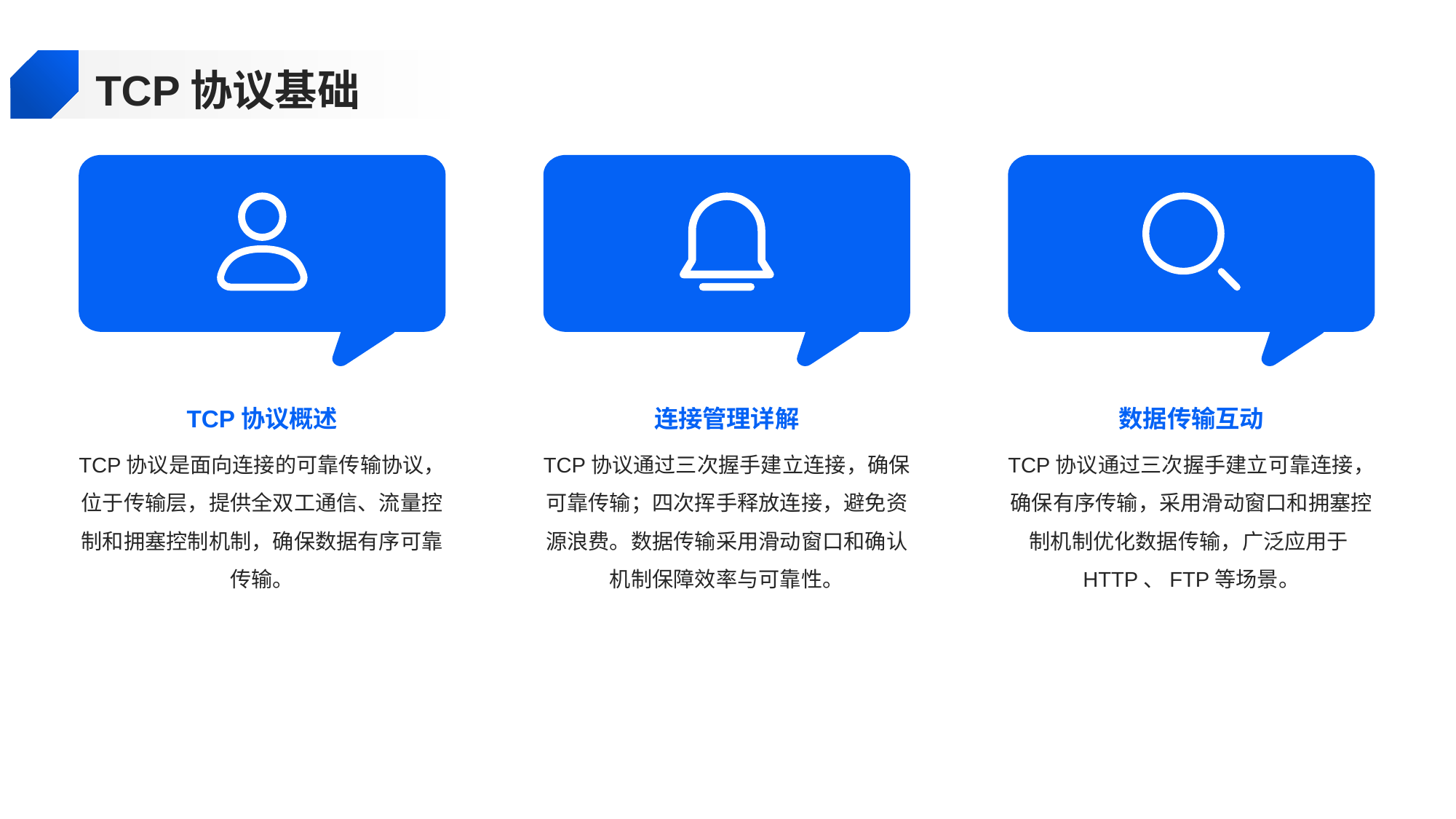

TCP协议基础

TCP协议概述
连接管理详解
数据传输互动
TCP协议是面向连接的可靠传输协议，位于传输层，提供全双工通信、流量控制和拥塞控制机制，确保数据有序可靠传输。
TCP协议通过三次握手建立连接，确保可靠传输；四次挥手释放连接，避免资源浪费。数据传输采用滑动窗口和确认机制保障效率与可靠性。
TCP协议通过三次握手建立可靠连接，确保有序传输，采用滑动窗口和拥塞控制机制优化数据传输，广泛应用于HTTP、FTP等场景。